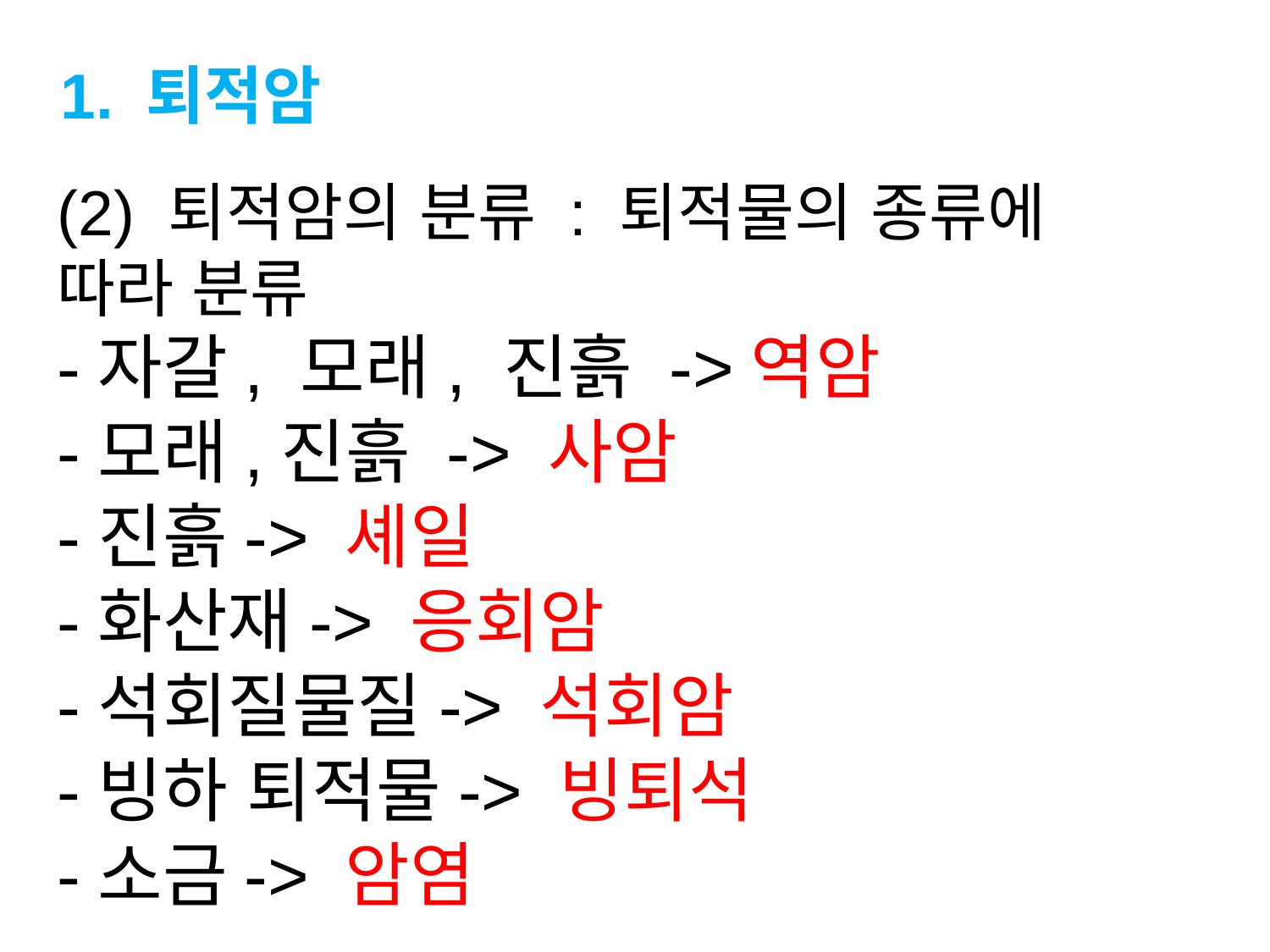

1. 퇴적암
(2) 퇴적암의 분류 : 퇴적물의 종류에 따라 분류
-자갈, 모래, 진흙 ->역암
-모래,진흙 -> 사암
-진흙-> 셰일
-화산재-> 응회암
-석회질물질-> 석회암
-빙하 퇴적물-> 빙퇴석
-소금-> 암염